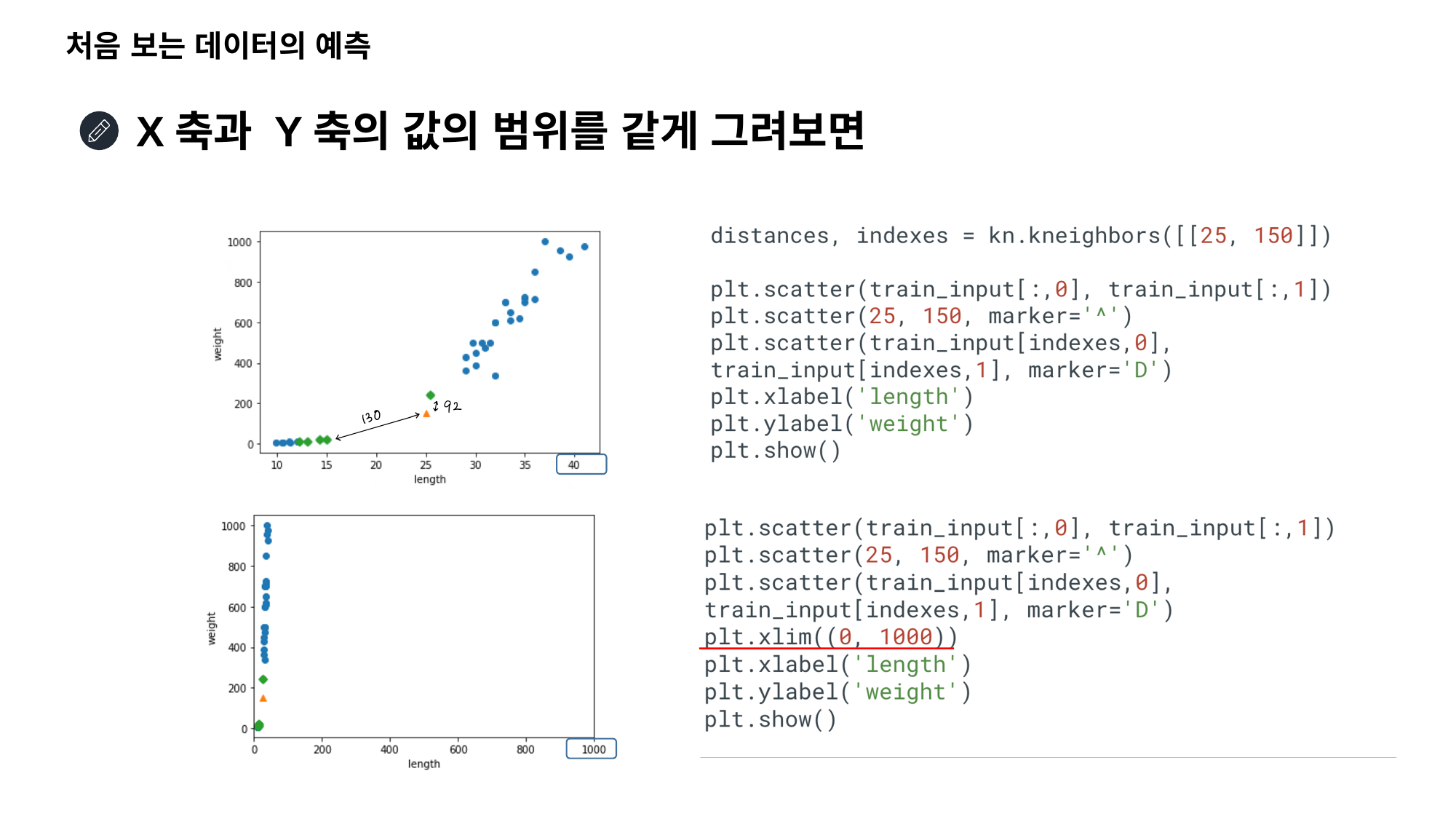

처음 보는 데이터의 예측
X축과 Y축의 값의 범위를 같게 그려보면